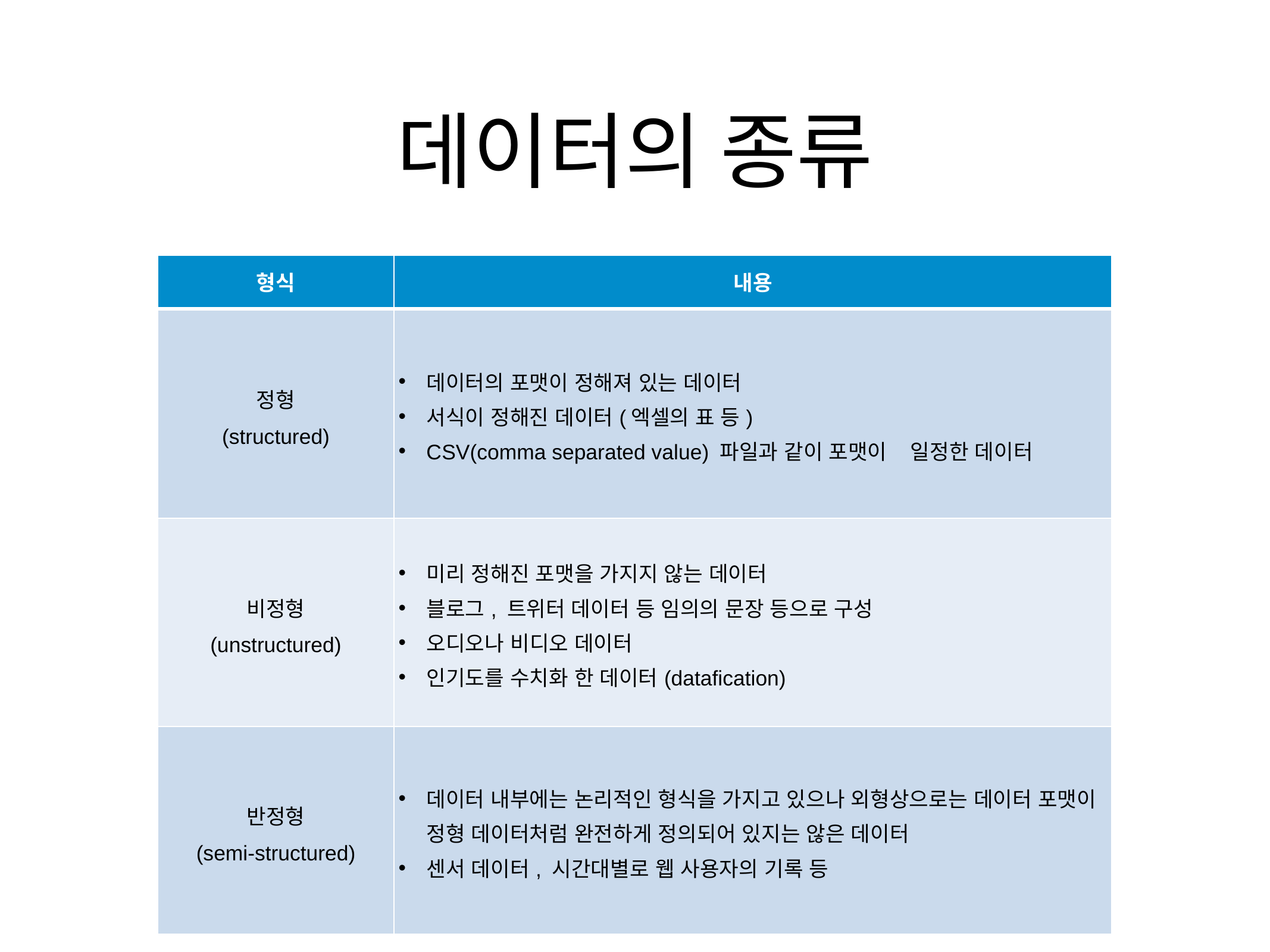

# 데이터의 종류
| 형식 | 내용 |
| --- | --- |
| 정형 (structured) | 데이터의 포맷이 정해져 있는 데이터 서식이 정해진 데이터(엑셀의 표 등) CSV(comma separated value) 파일과 같이 포맷이 일정한 데이터 |
| 비정형 (unstructured) | 미리 정해진 포맷을 가지지 않는 데이터 블로그, 트위터 데이터 등 임의의 문장 등으로 구성 오디오나 비디오 데이터 인기도를 수치화 한 데이터(datafication) |
| 반정형 (semi-structured) | 데이터 내부에는 논리적인 형식을 가지고 있으나 외형상으로는 데이터 포맷이 정형 데이터처럼 완전하게 정의되어 있지는 않은 데이터 센서 데이터, 시간대별로 웹 사용자의 기록 등 |
34